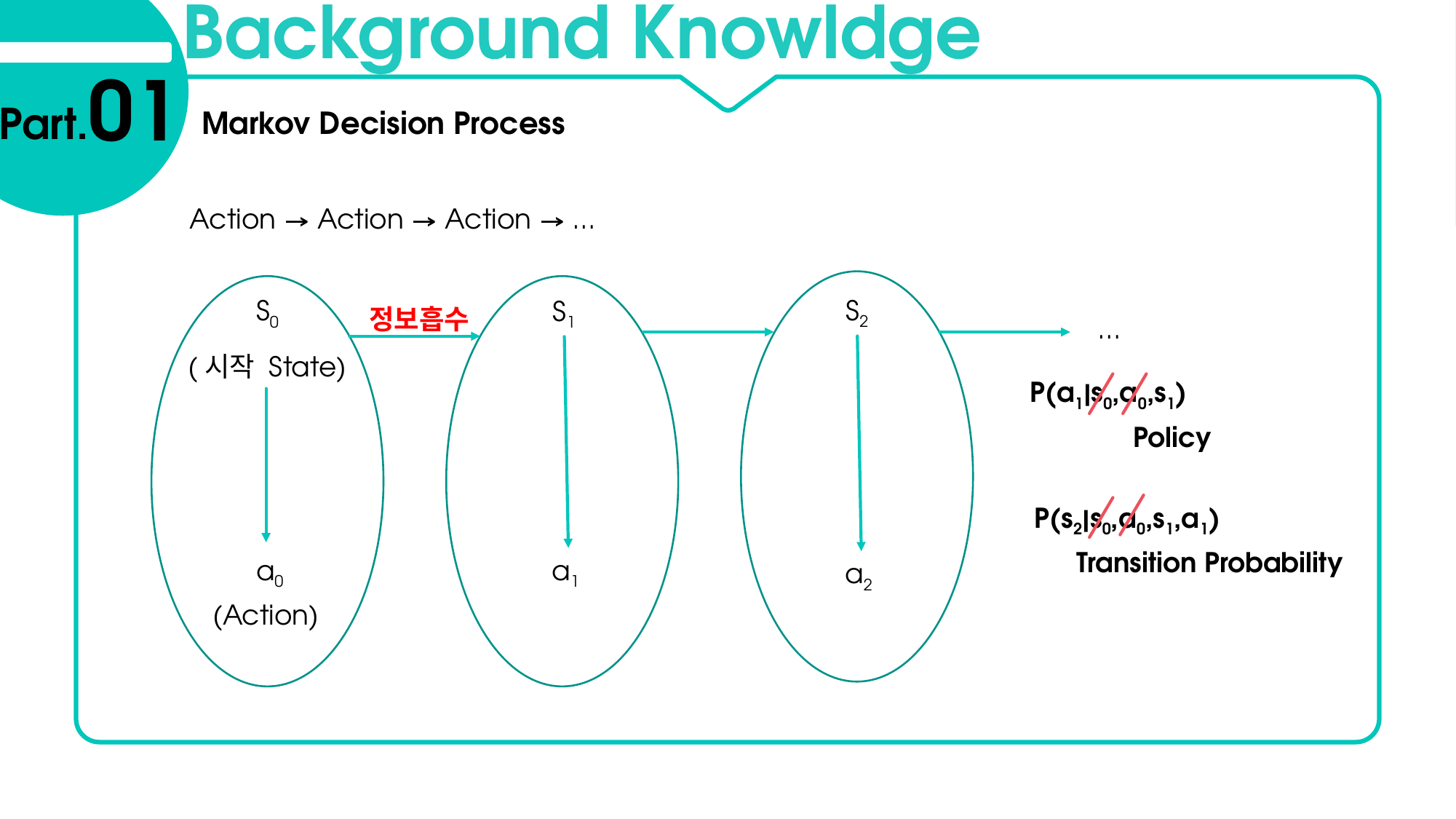

Background Knowldge

01

Part.
Markov Decision Process
Action → Action → Action → …

S2
S0
S1
정보흡수
…
(시작 State)
P(a1|s0,a0,s1)
Policy
P(s2|s0,a0,s1,a1)
Transition Probability
a0
a1
a2
(Action)